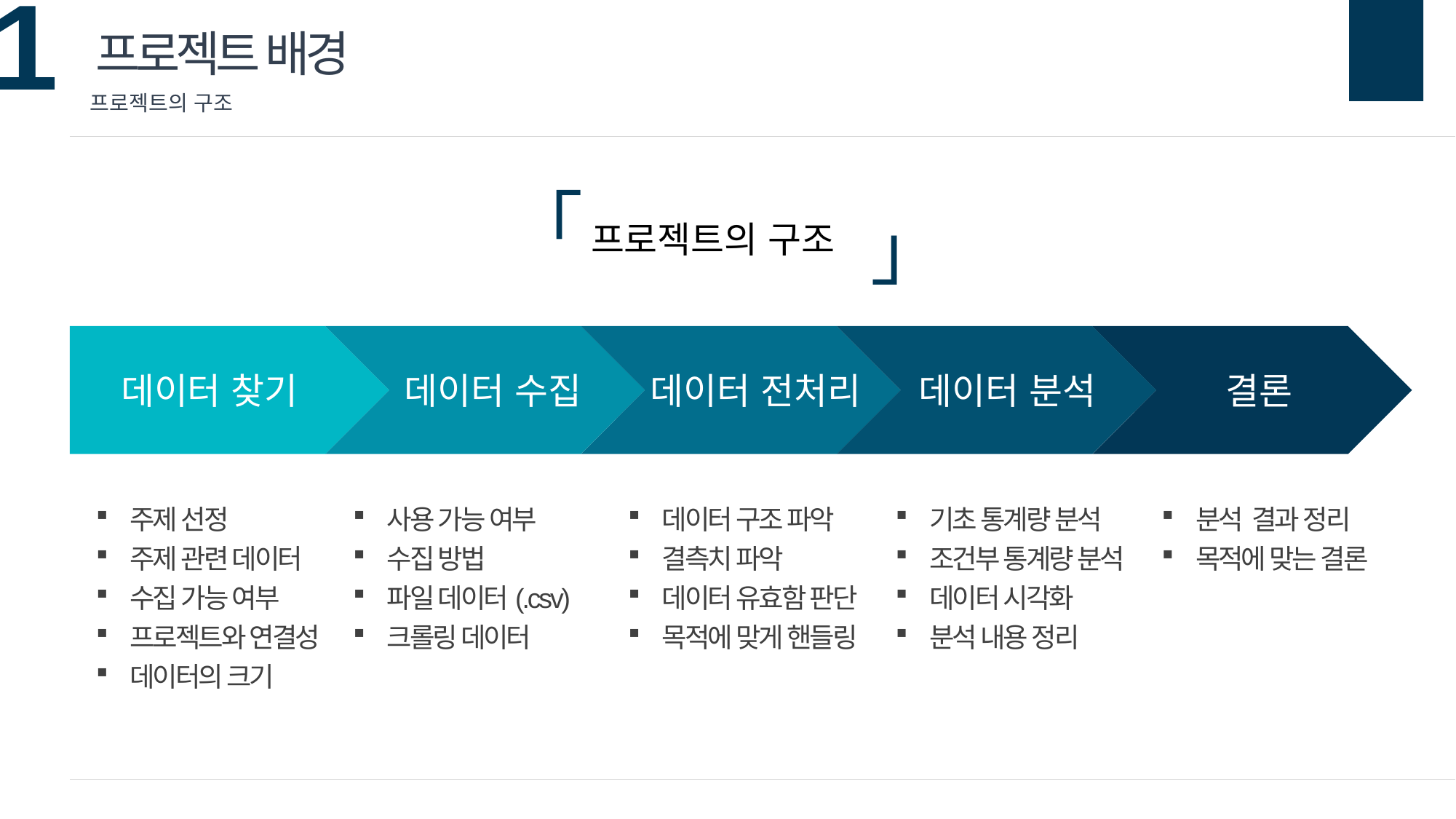

프로젝트 배경
프로젝트의 구조
「
」
프로젝트의 구조

데이터 찾기
데이터 수집
데이터 전처리
데이터 분석
결론
주제 선정
주제 관련 데이터
수집 가능 여부
프로젝트와 연결성
데이터의 크기
사용 가능 여부
수집 방법
파일 데이터(.csv)
크롤링 데이터
데이터 구조 파악
결측치 파악
데이터 유효함 판단
목적에 맞게 핸들링
기초 통계량 분석
조건부 통계량 분석
데이터 시각화
분석 내용 정리
분석  결과 정리
목적에 맞는 결론